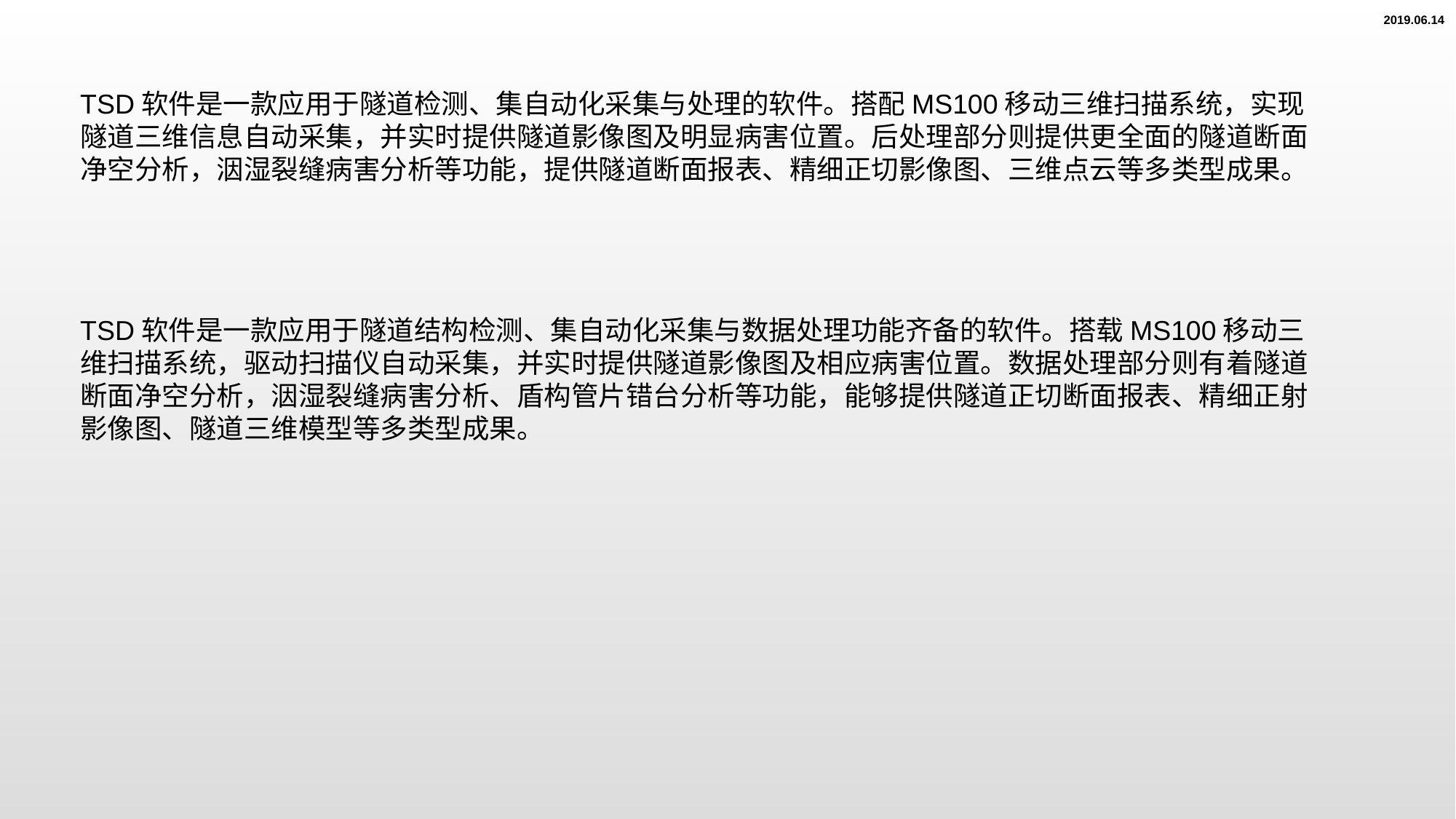

2019.06.14
TSD软件是一款应用于隧道检测、集自动化采集与处理的软件。搭配MS100移动三维扫描系统，实现隧道三维信息自动采集，并实时提供隧道影像图及明显病害位置。后处理部分则提供更全面的隧道断面净空分析，洇湿裂缝病害分析等功能，提供隧道断面报表、精细正切影像图、三维点云等多类型成果。
TSD软件是一款应用于隧道结构检测、集自动化采集与数据处理功能齐备的软件。搭载MS100移动三维扫描系统，驱动扫描仪自动采集，并实时提供隧道影像图及相应病害位置。数据处理部分则有着隧道断面净空分析，洇湿裂缝病害分析、盾构管片错台分析等功能，能够提供隧道正切断面报表、精细正射影像图、隧道三维模型等多类型成果。